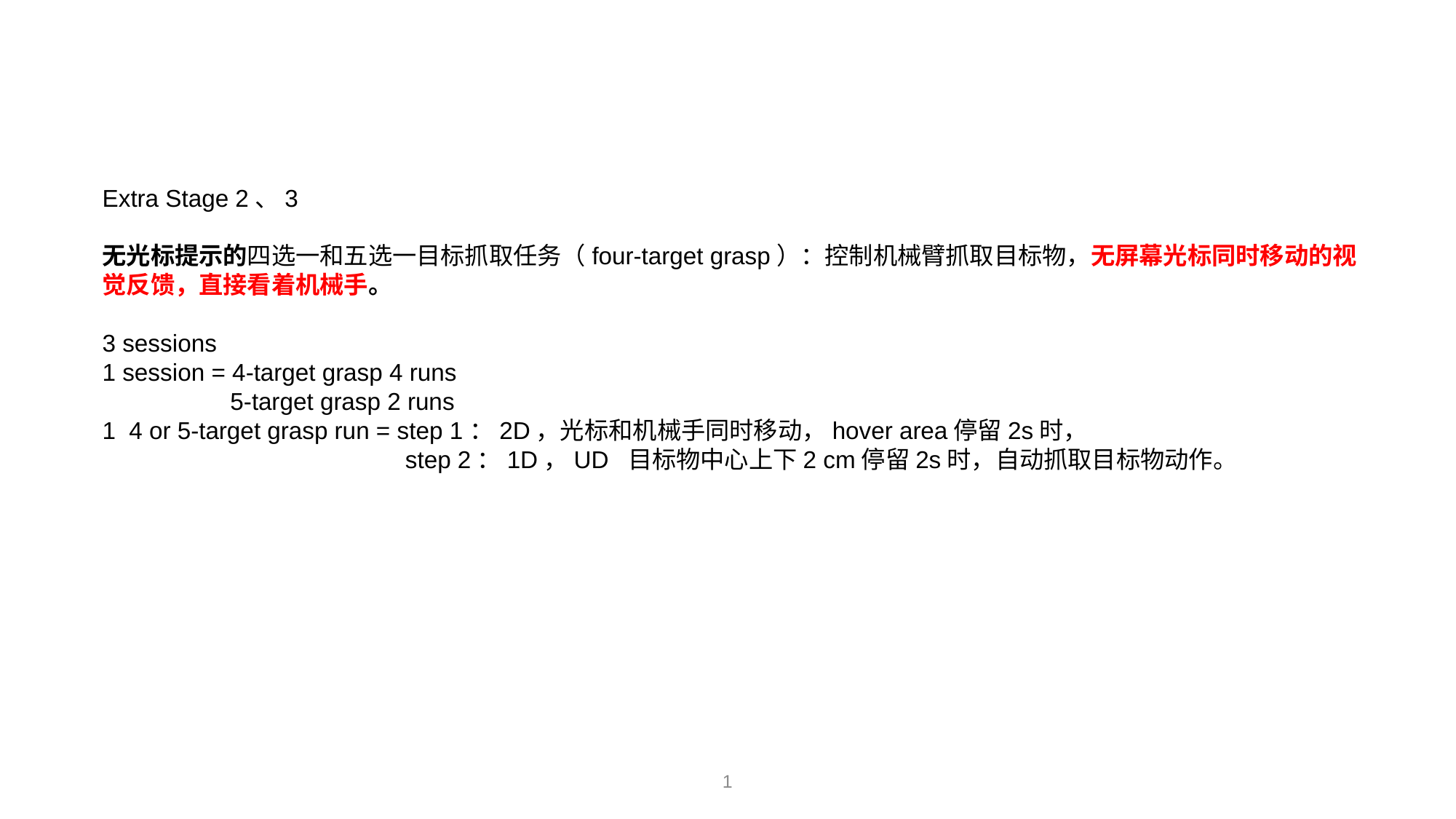

Extra Stage 2、3

无光标提示的四选一和五选一目标抓取任务（four-target grasp）：控制机械臂抓取目标物，无屏幕光标同时移动的视觉反馈，直接看着机械手。

3 sessions
1 session = 4-target grasp 4 runs
                   5-target grasp 2 runs
1  4 or 5-target grasp run = step 1：2D，光标和机械手同时移动，hover area停留2s时，
                                             step 2：1D，UD  目标物中心上下2 cm停留2s时，自动抓取目标物动作。
1